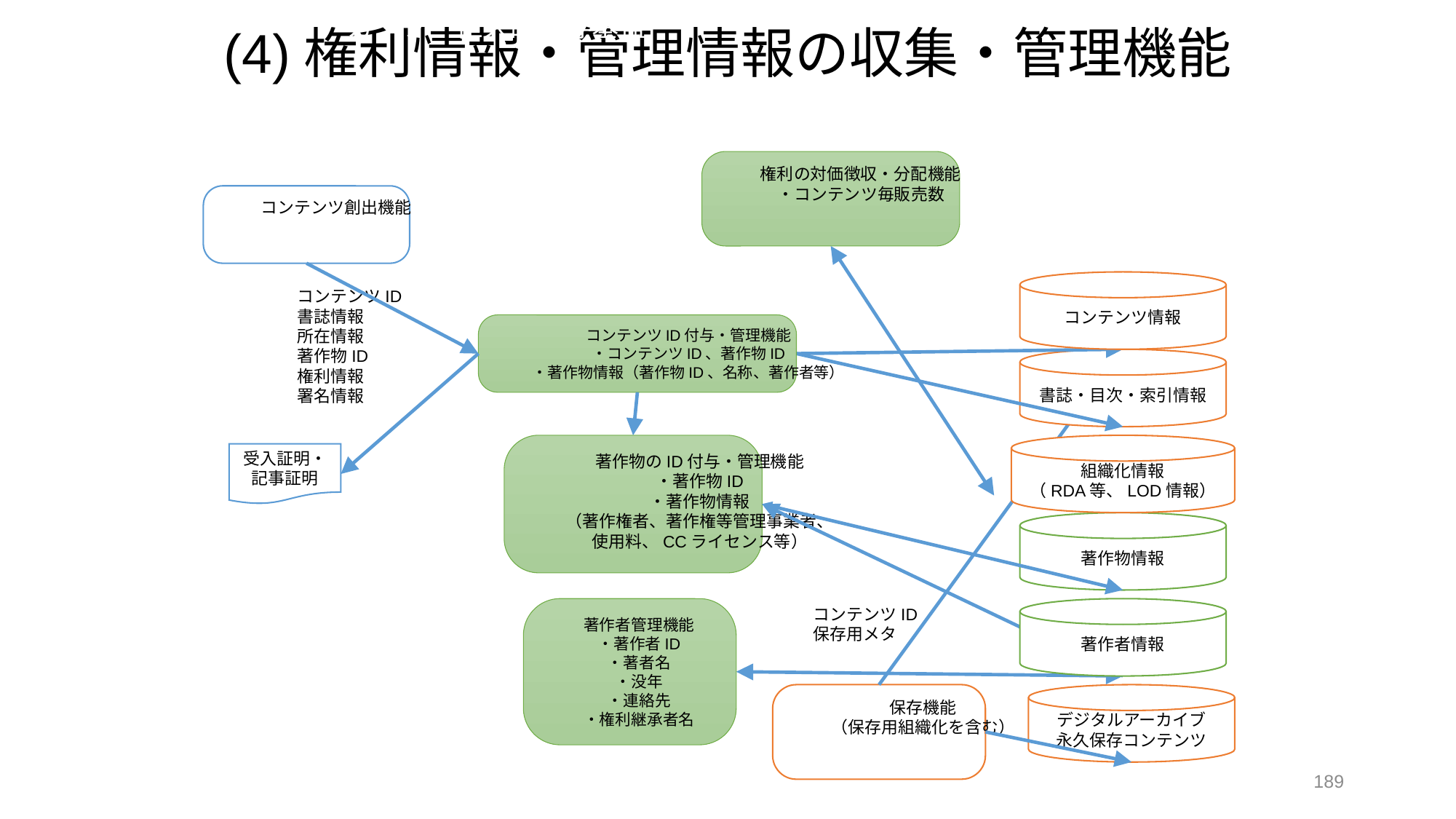

# (4)権利情報・管理情報の収集・管理機能
ナショナルアーカイブ　恒久的保存基盤
権利の対価徴収・分配機能
・コンテンツ毎販売数
コンテンツ創出機能
コンテンツ情報
コンテンツID
書誌情報
所在情報
著作物ID
権利情報
署名情報
コンテンツID付与・管理機能
・コンテンツID、著作物ID
・著作物情報（著作物ID、名称、著作者等）
書誌・目次・索引情報
著作物のID付与・管理機能
・著作物ID
・著作物情報
（著作権者、著作権等管理事業者、
使用料、CCライセンス等）
組織化情報
（RDA等、LOD情報）
受入証明・記事証明
著作物情報
著作者管理機能
・著作者ID
・著者名
・没年
・連絡先
・権利継承者名
著作者情報
コンテンツID
保存用メタ
保存機能
（保存用組織化を含む）
デジタルアーカイブ
永久保存コンテンツ

189